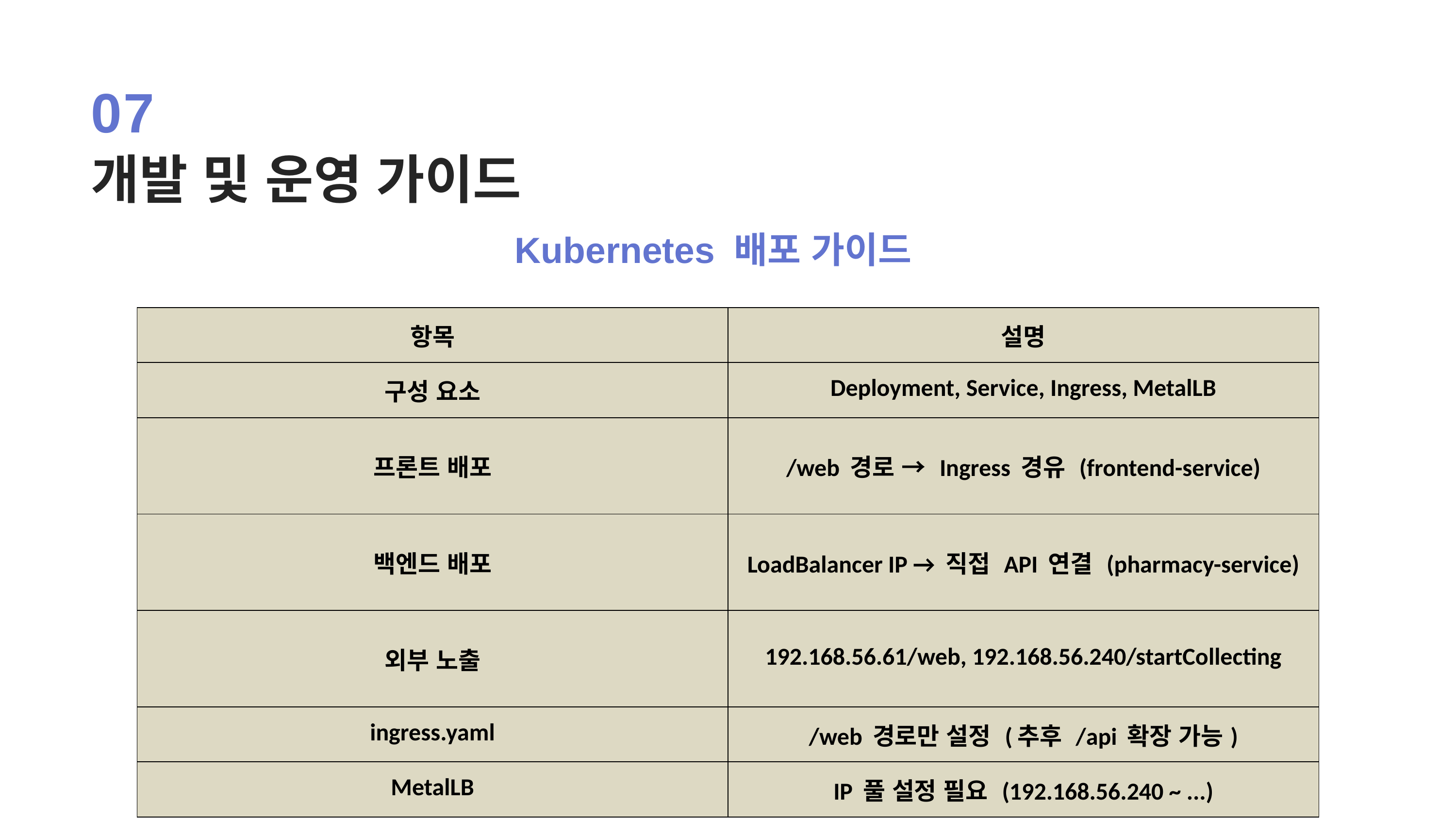

07
개발 및 운영 가이드
Kubernetes 배포 가이드
| 항목 | 설명 |
| --- | --- |
| 구성 요소 | Deployment, Service, Ingress, MetalLB |
| 프론트 배포 | /web 경로 → Ingress 경유 (frontend-service) |
| 백엔드 배포 | LoadBalancer IP → 직접 API 연결 (pharmacy-service) |
| 외부 노출 | 192.168.56.61/web, 192.168.56.240/startCollecting |
| ingress.yaml | /web 경로만 설정 (추후 /api 확장 가능) |
| MetalLB | IP 풀 설정 필요 (192.168.56.240 ~ ...) |